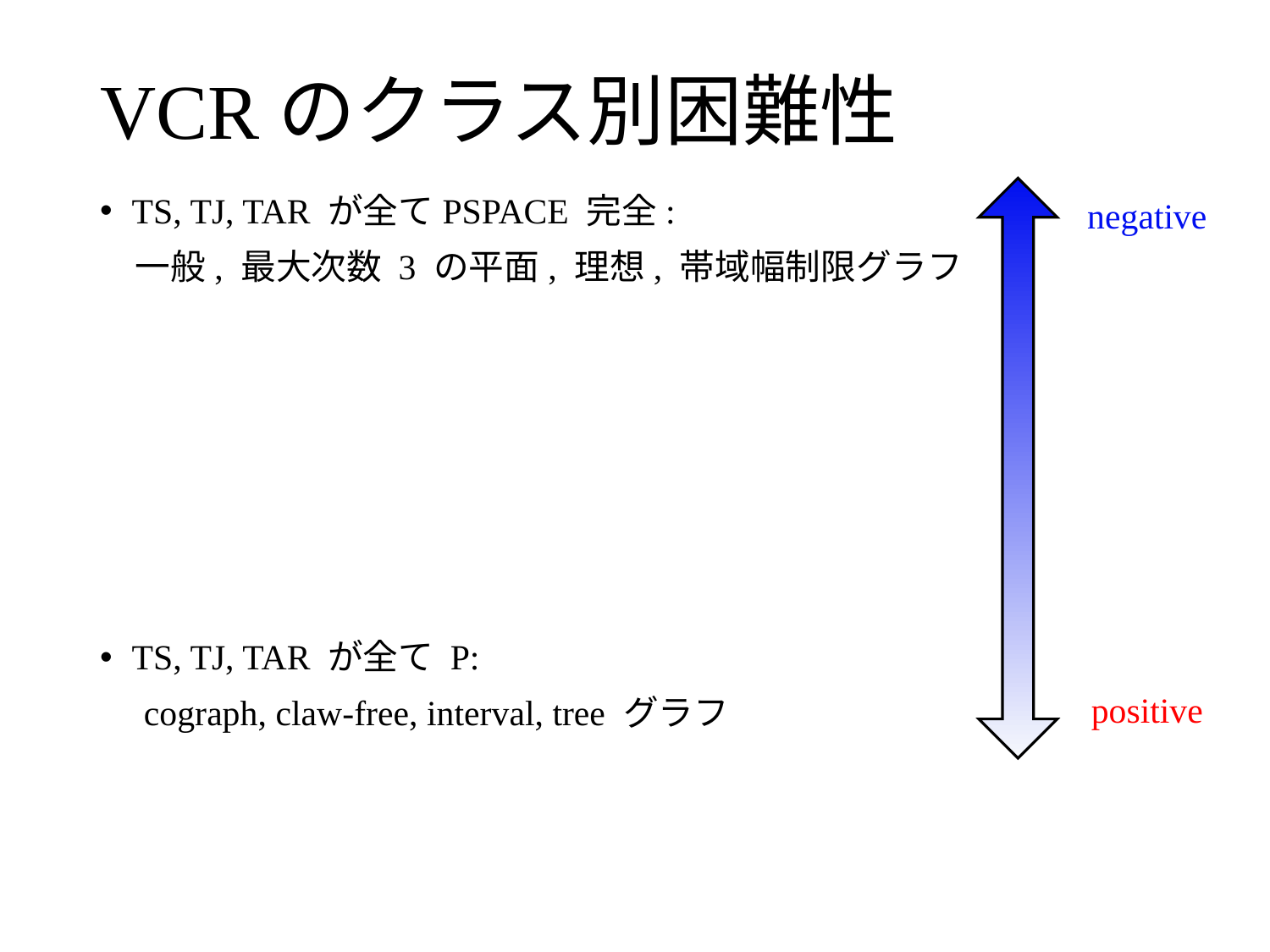

# VCRのクラス別困難性

TS, TJ, TAR が全てPSPACE 完全:
　一般, 最大次数 3 の平面, 理想, 帯域幅制限グラフ

TS, TJ, TAR が全て P:
　cograph, claw-free, interval, tree グラフ
negative
positive